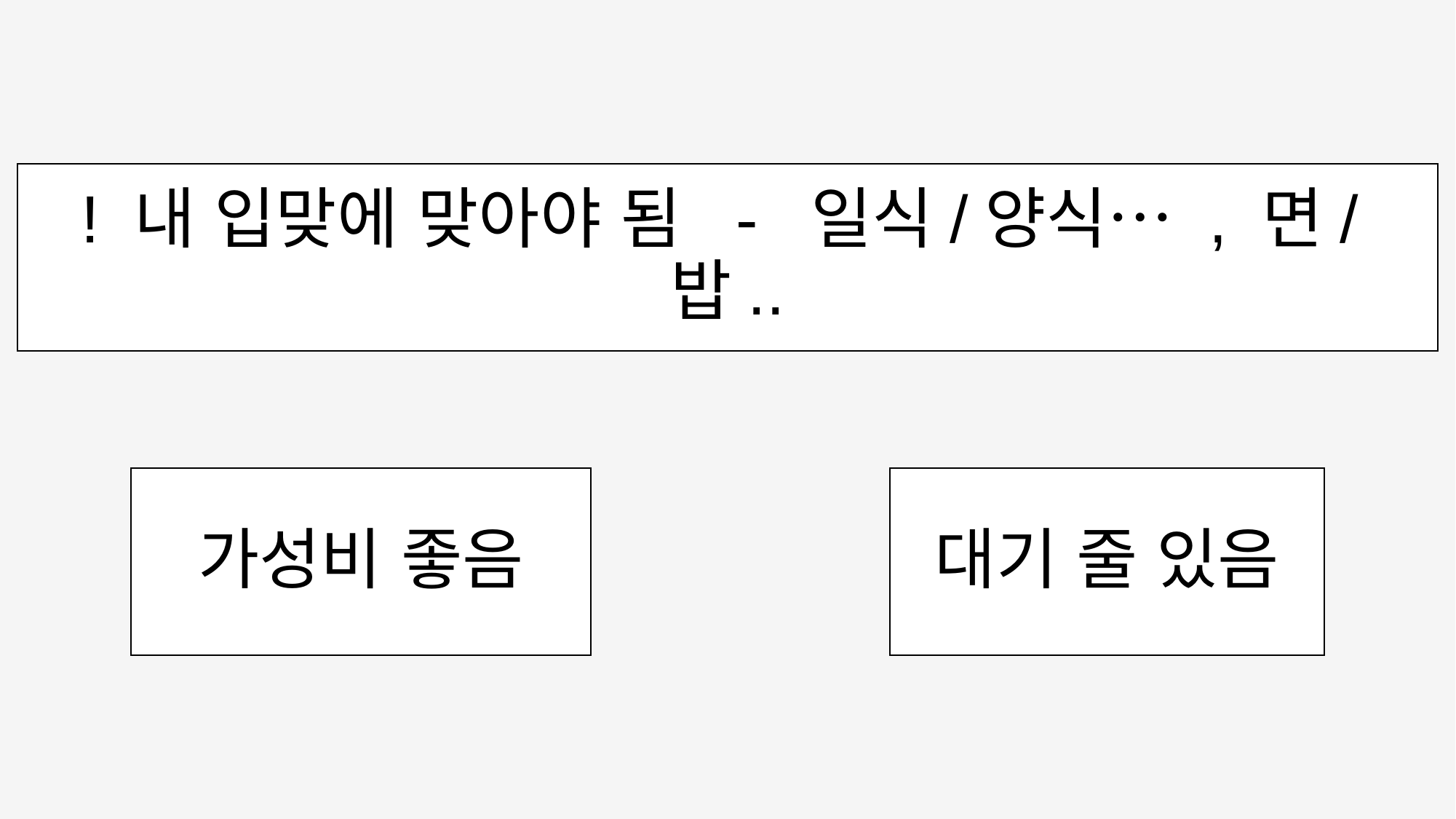

! 내 입맞에 맞아야 됨  -  일식/양식… , 면/밥..
가성비 좋음
대기 줄 있음